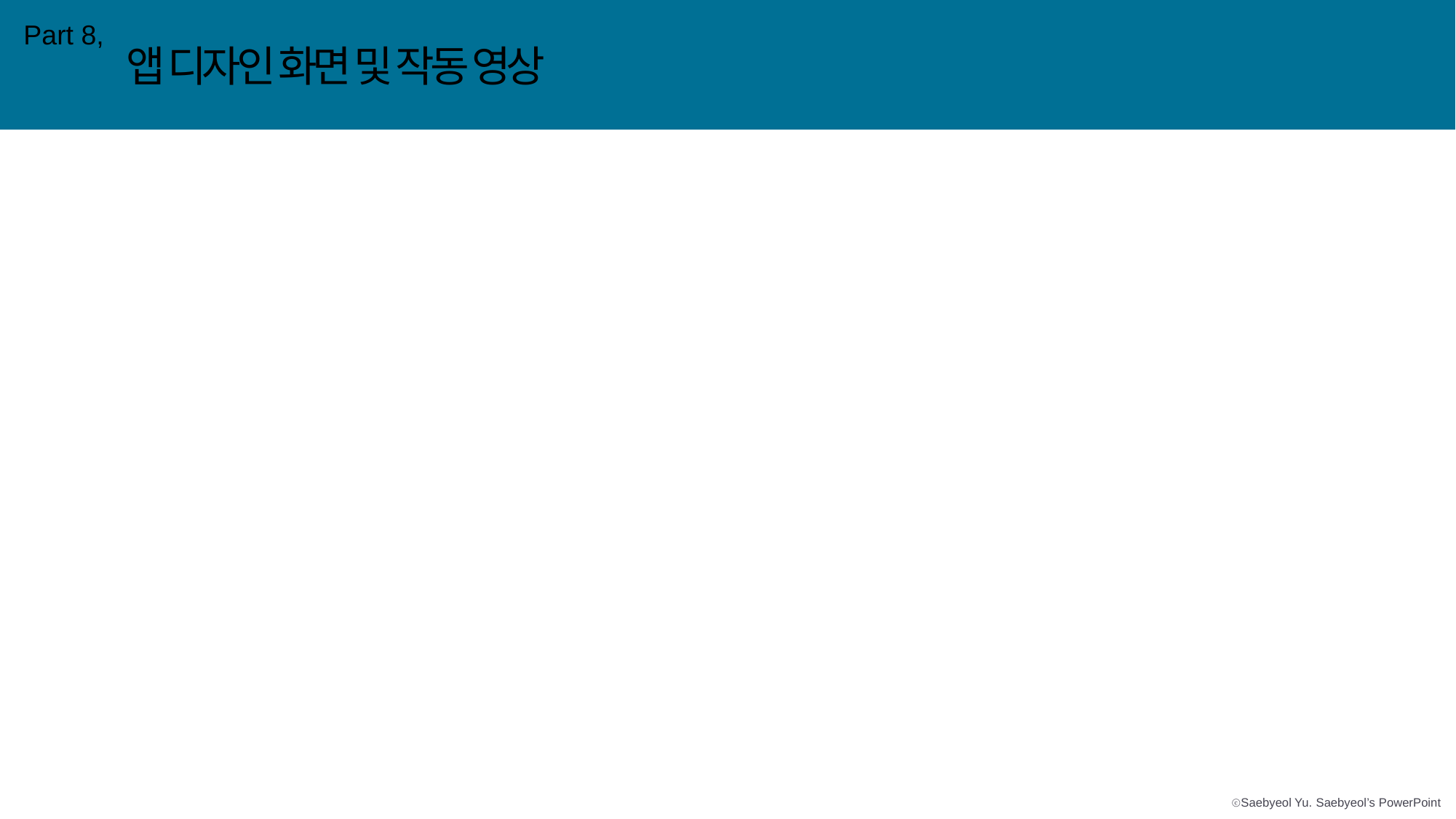

앱 디자인 화면 및 작동 영상

Part 8,